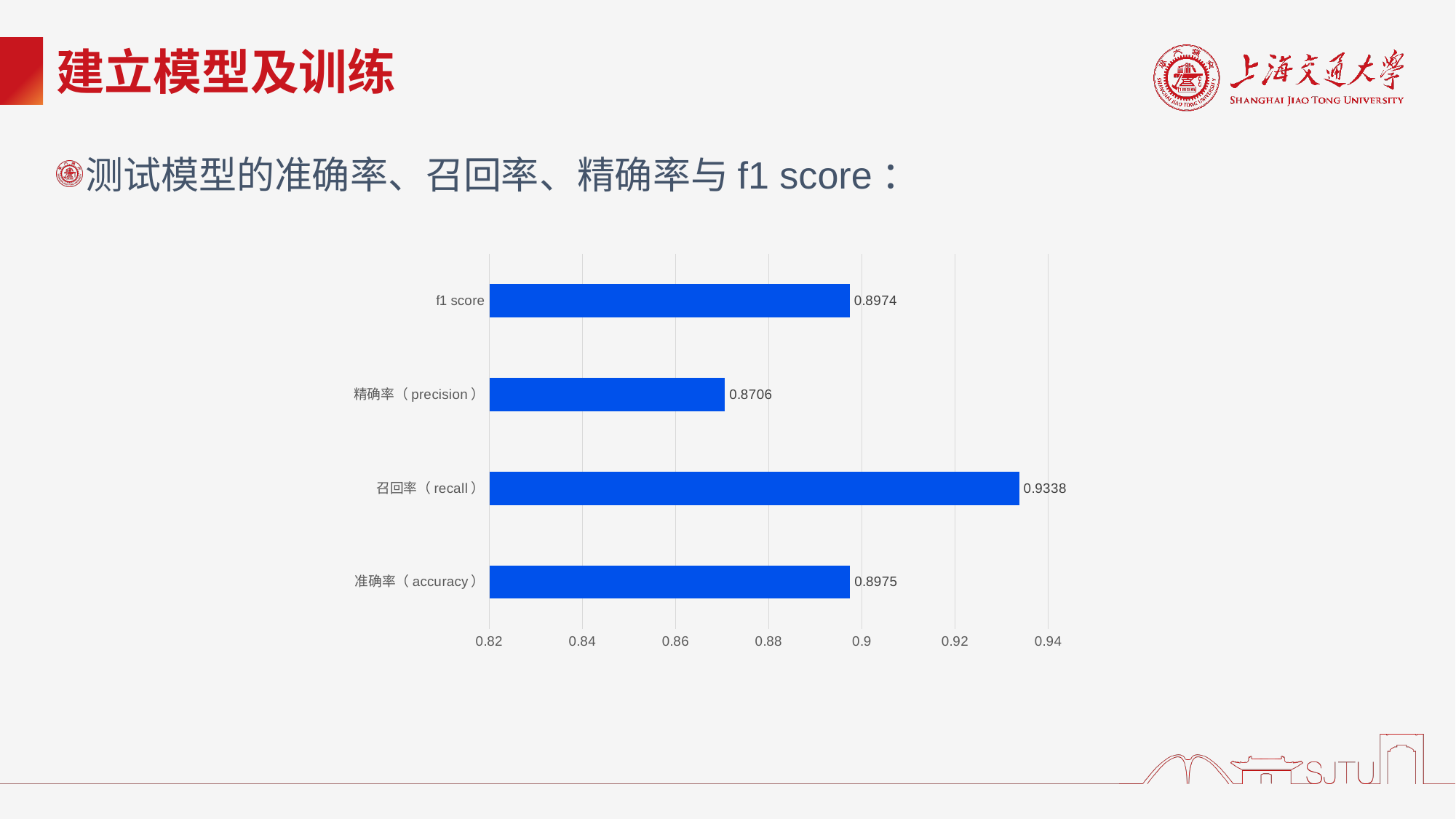

# 建立模型及训练
测试模型的准确率、召回率、精确率与f1 score：

### Chart

| Category |  |
|---|---|
| 准确率（accuracy） | 0.8975 |
| 召回率（recall） | 0.9338 |
| 精确率（precision） | 0.8706 |
| f1 score | 0.8974 |